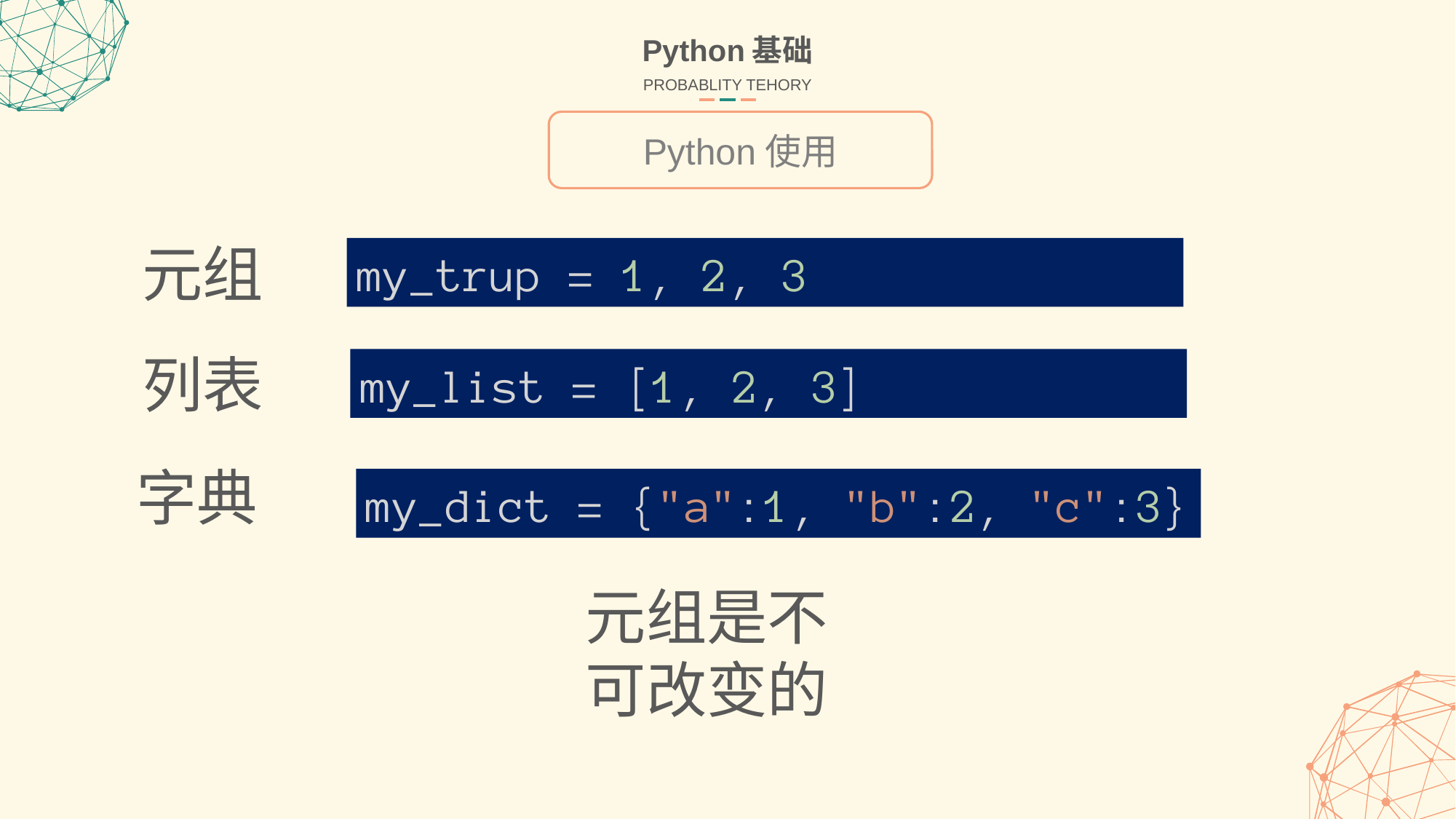

Python基础
PROBABLITY TEHORY
Python使用
元组
my_trup = 1, 2, 3
列表
my_list = [1, 2, 3]
字典
my_dict = {"a":1, "b":2, "c":3}
元组是不可改变的